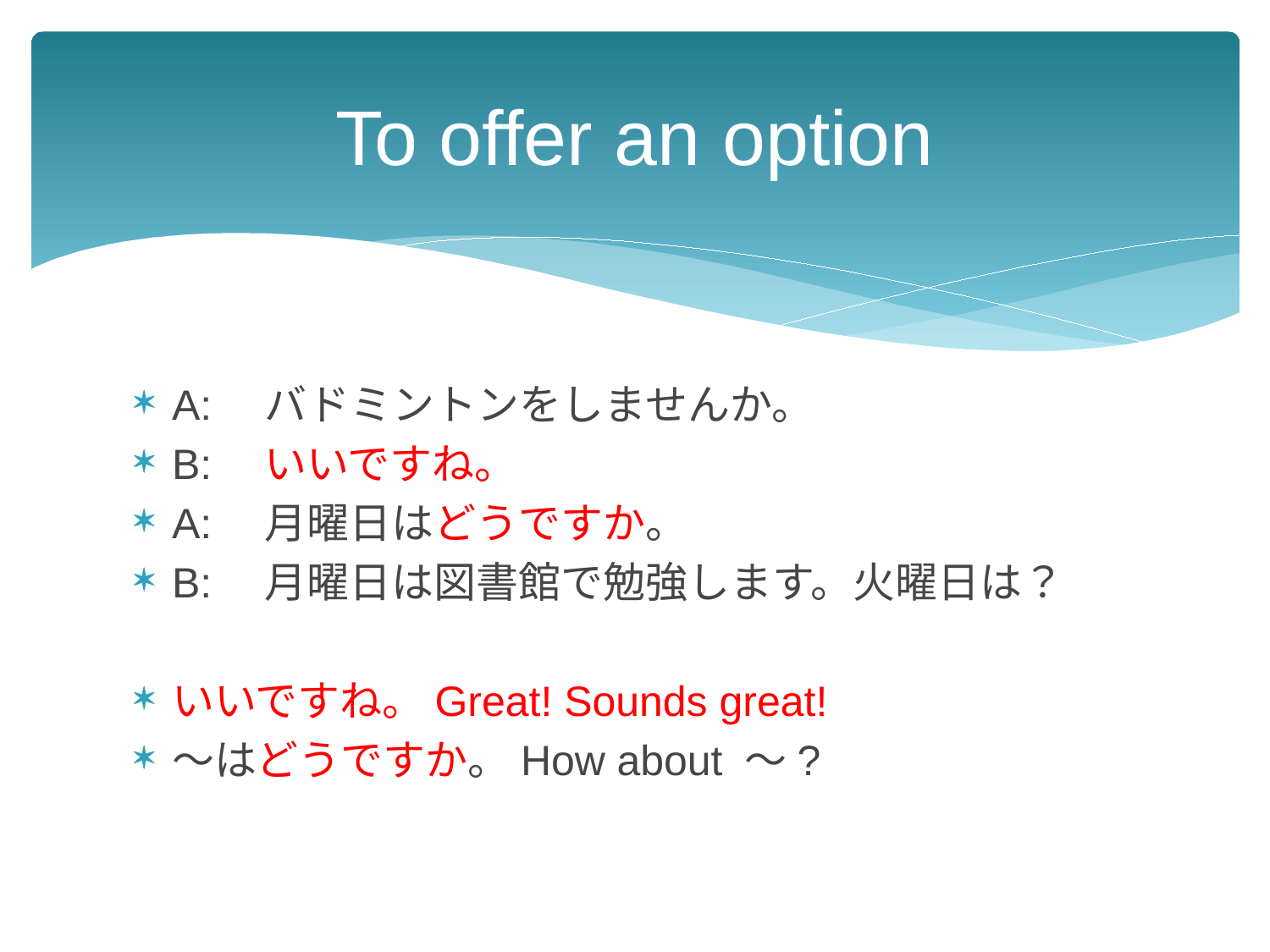

# To offer an option
A:　バドミントンをしませんか。
B:　いいですね。
A:　月曜日はどうですか。
B:　月曜日は図書館で勉強します。火曜日は？

いいですね。Great! Sounds great!
～はどうですか。How about ～?